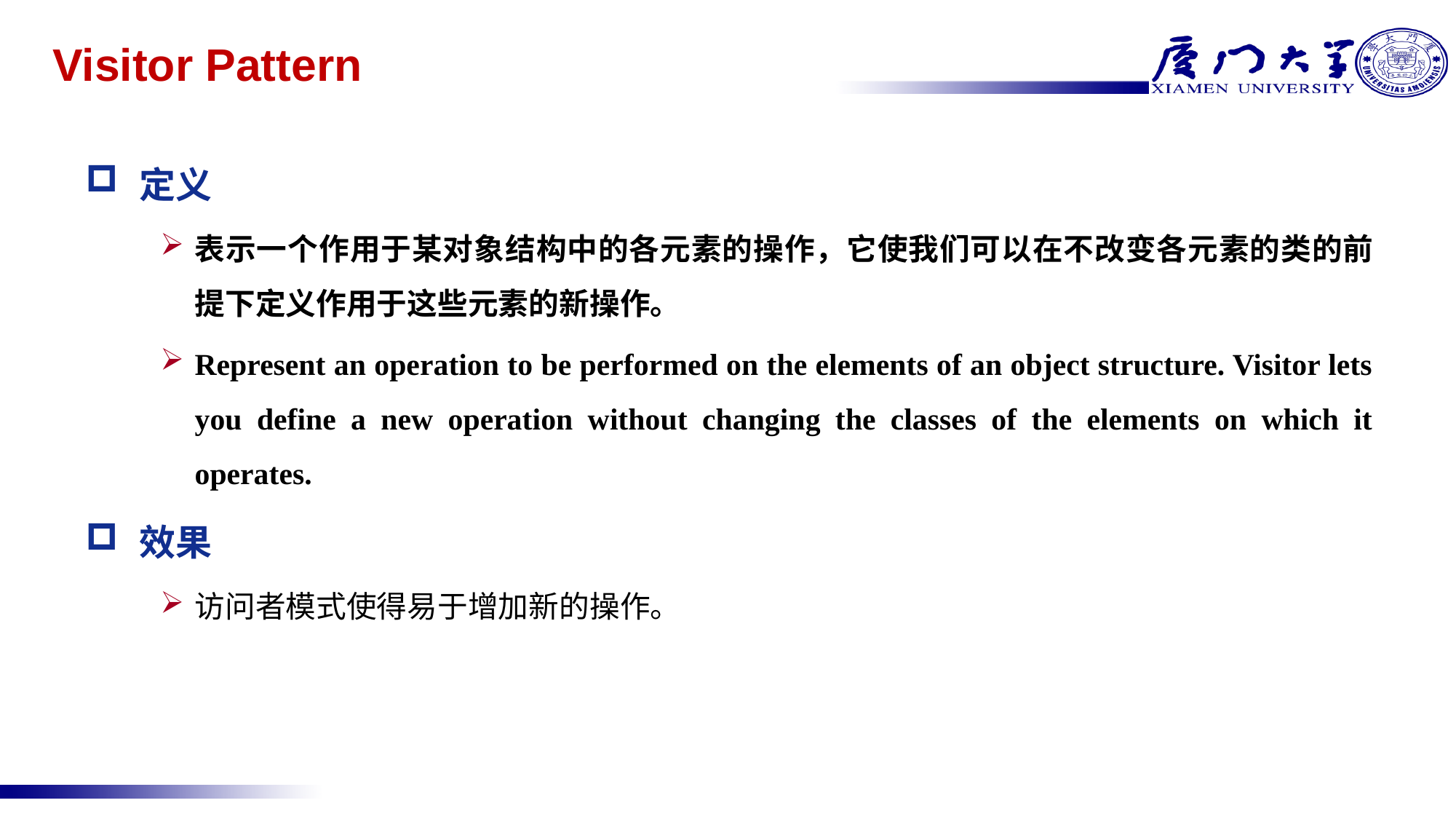

# Visitor Pattern
定义
表示一个作用于某对象结构中的各元素的操作，它使我们可以在不改变各元素的类的前提下定义作用于这些元素的新操作。
Represent an operation to be performed on the elements of an object structure. Visitor lets you define a new operation without changing the classes of the elements on which it operates.
效果
访问者模式使得易于增加新的操作。